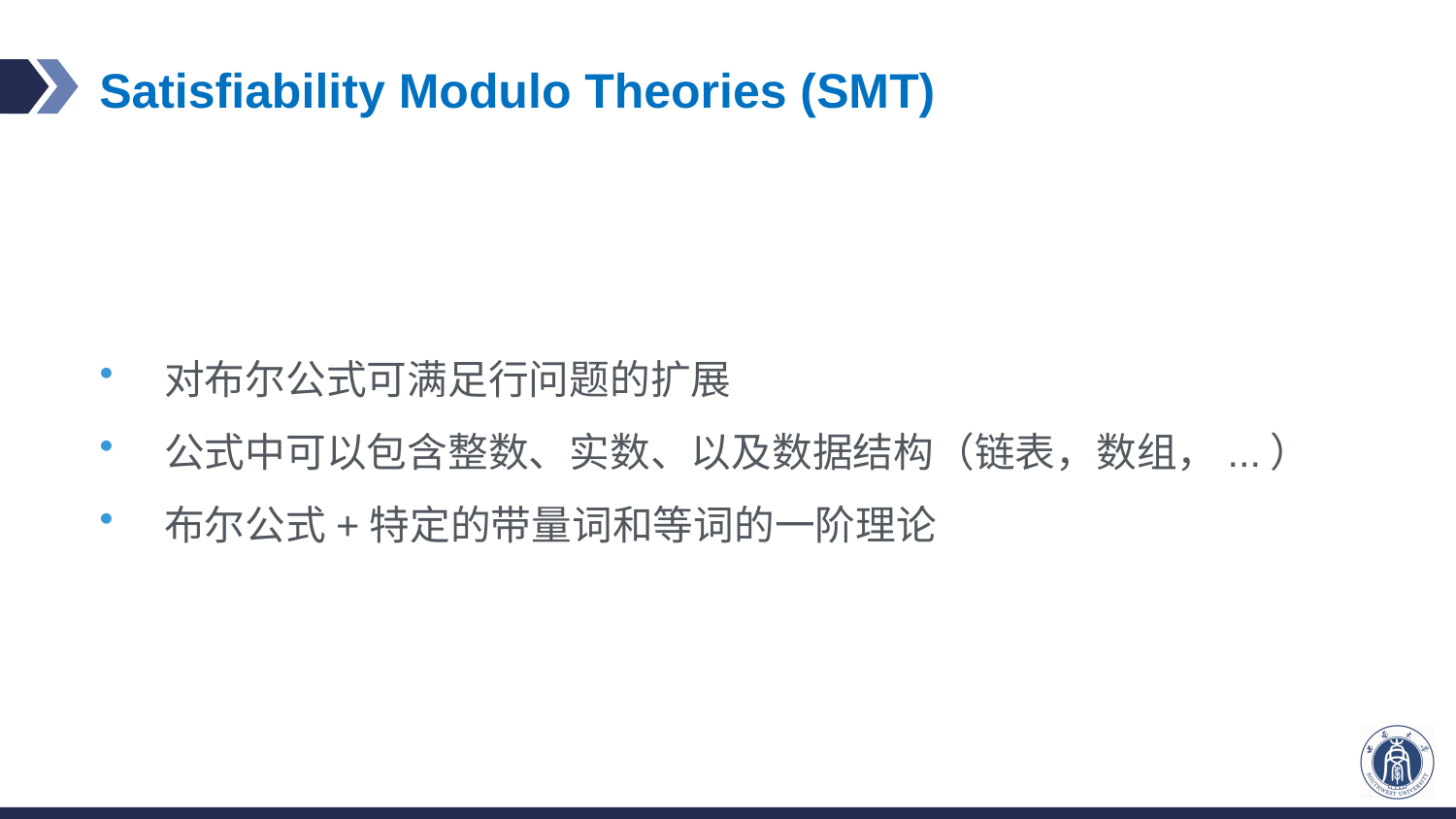

# Satisfiability Modulo Theories (SMT)
对布尔公式可满足行问题的扩展
公式中可以包含整数、实数、以及数据结构（链表，数组，...）
布尔公式+特定的带量词和等词的一阶理论